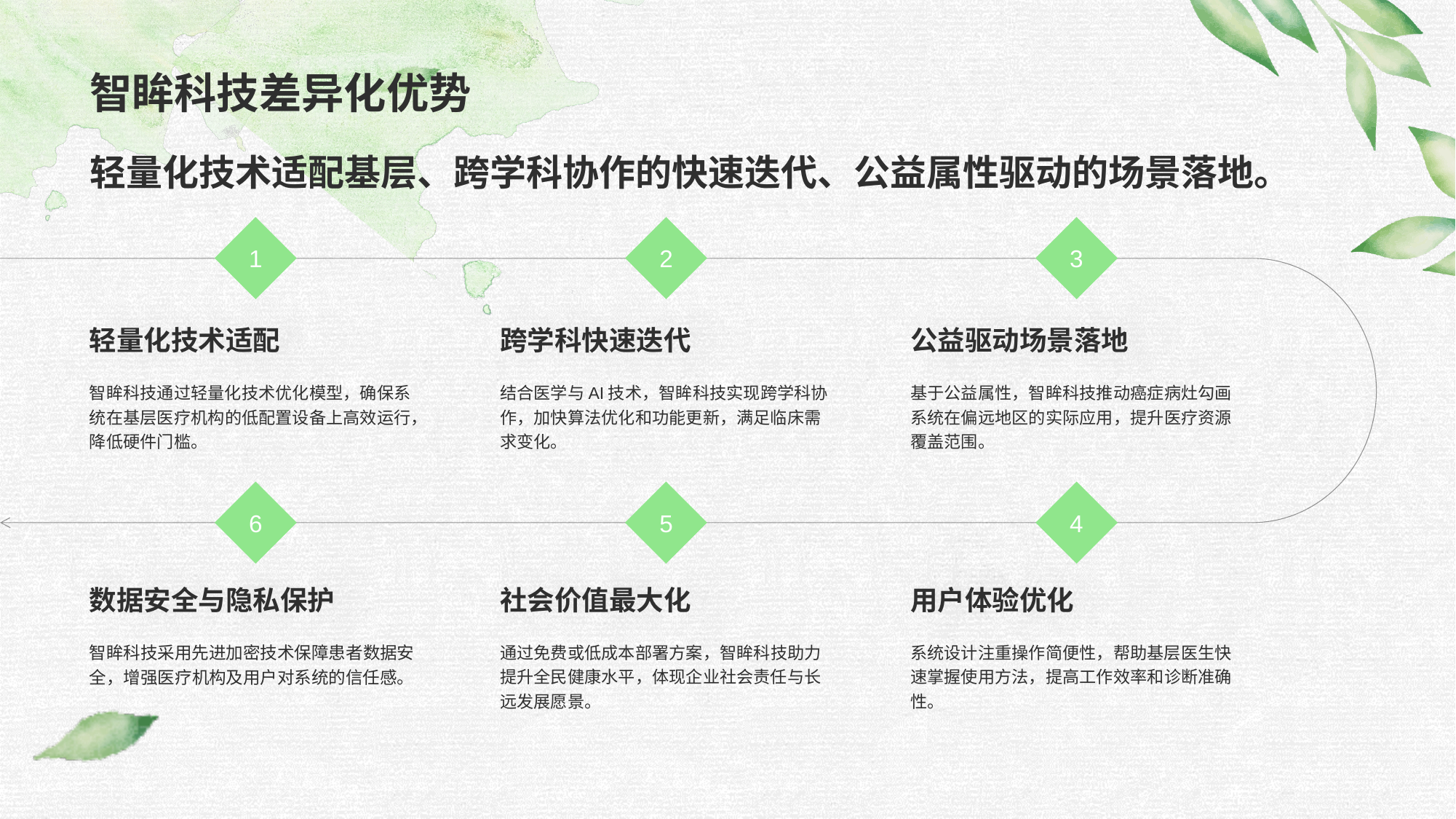

# 智眸科技差异化优势
轻量化技术适配基层、跨学科协作的快速迭代、公益属性驱动的场景落地。
1
轻量化技术适配
智眸科技通过轻量化技术优化模型，确保系统在基层医疗机构的低配置设备上高效运行，降低硬件门槛。
2
跨学科快速迭代
结合医学与AI技术，智眸科技实现跨学科协作，加快算法优化和功能更新，满足临床需求变化。
3
公益驱动场景落地
基于公益属性，智眸科技推动癌症病灶勾画系统在偏远地区的实际应用，提升医疗资源覆盖范围。

6
数据安全与隐私保护
智眸科技采用先进加密技术保障患者数据安全，增强医疗机构及用户对系统的信任感。
5
社会价值最大化
通过免费或低成本部署方案，智眸科技助力提升全民健康水平，体现企业社会责任与长远发展愿景。
4
用户体验优化
系统设计注重操作简便性，帮助基层医生快速掌握使用方法，提高工作效率和诊断准确性。